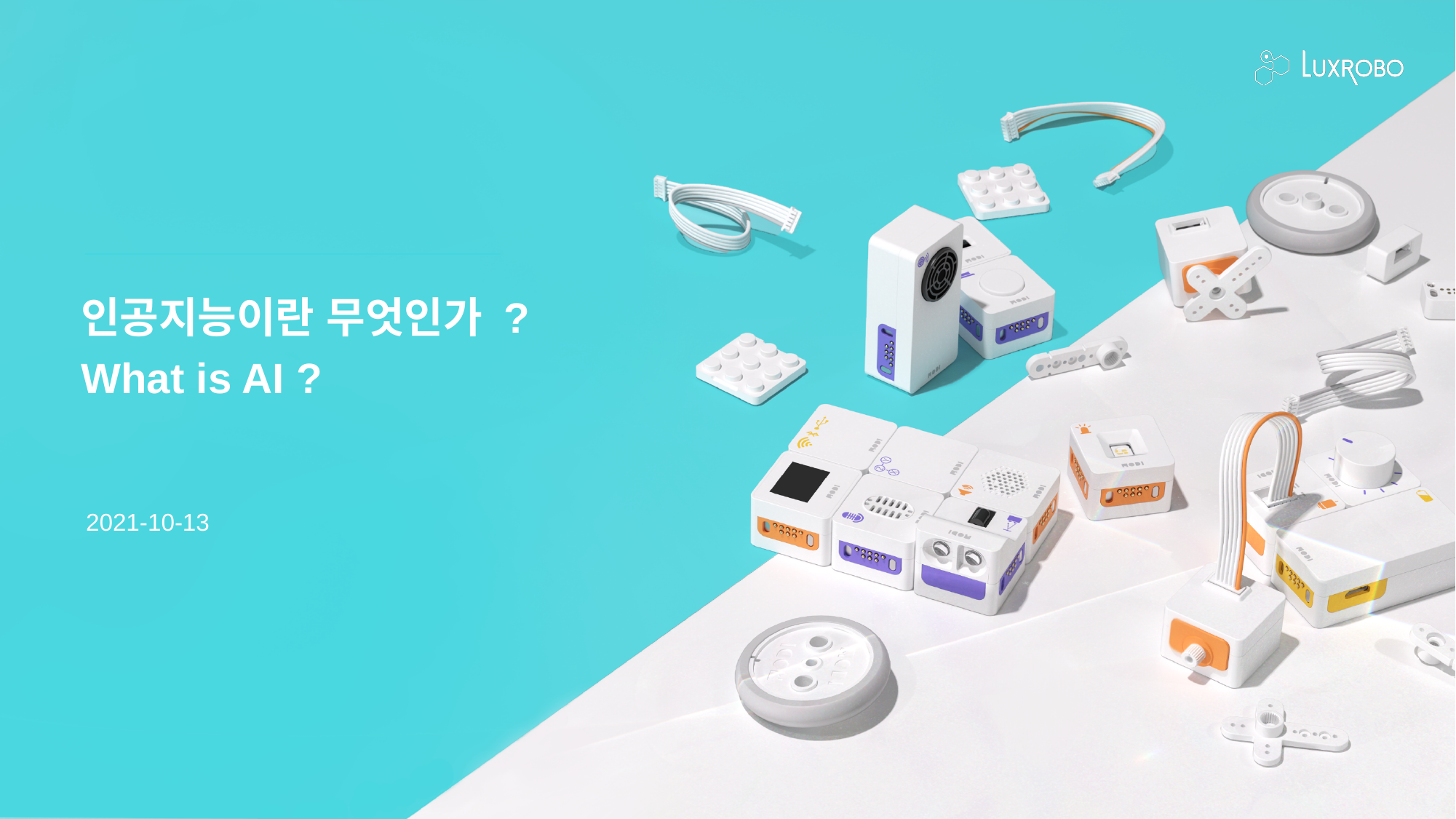

인공지능이란 무엇인가 ?
What is AI ?